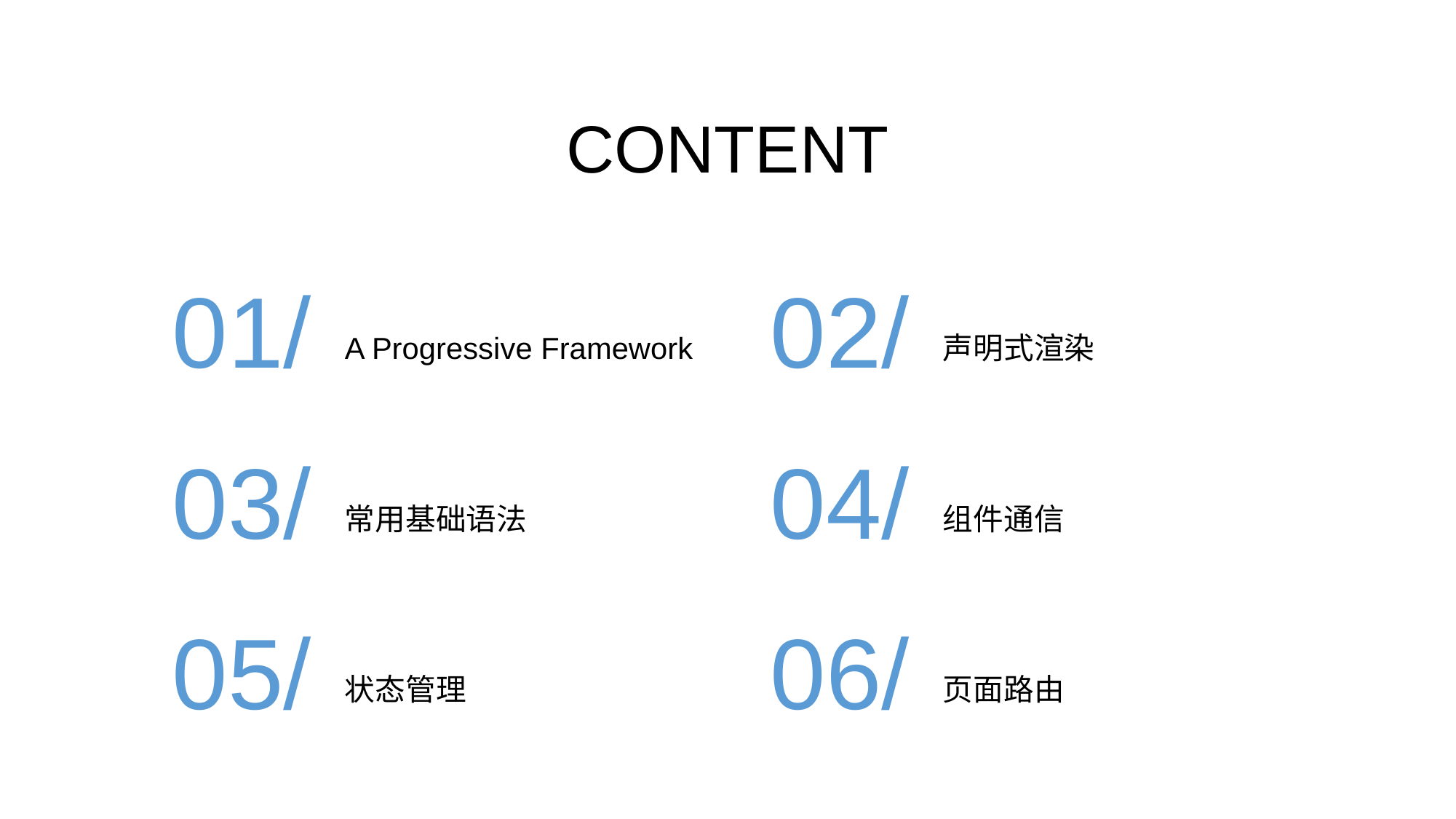

CONTENT
01/
02/
A Progressive Framework
声明式渲染
03/
04/
常用基础语法
组件通信
05/
06/
状态管理
页面路由